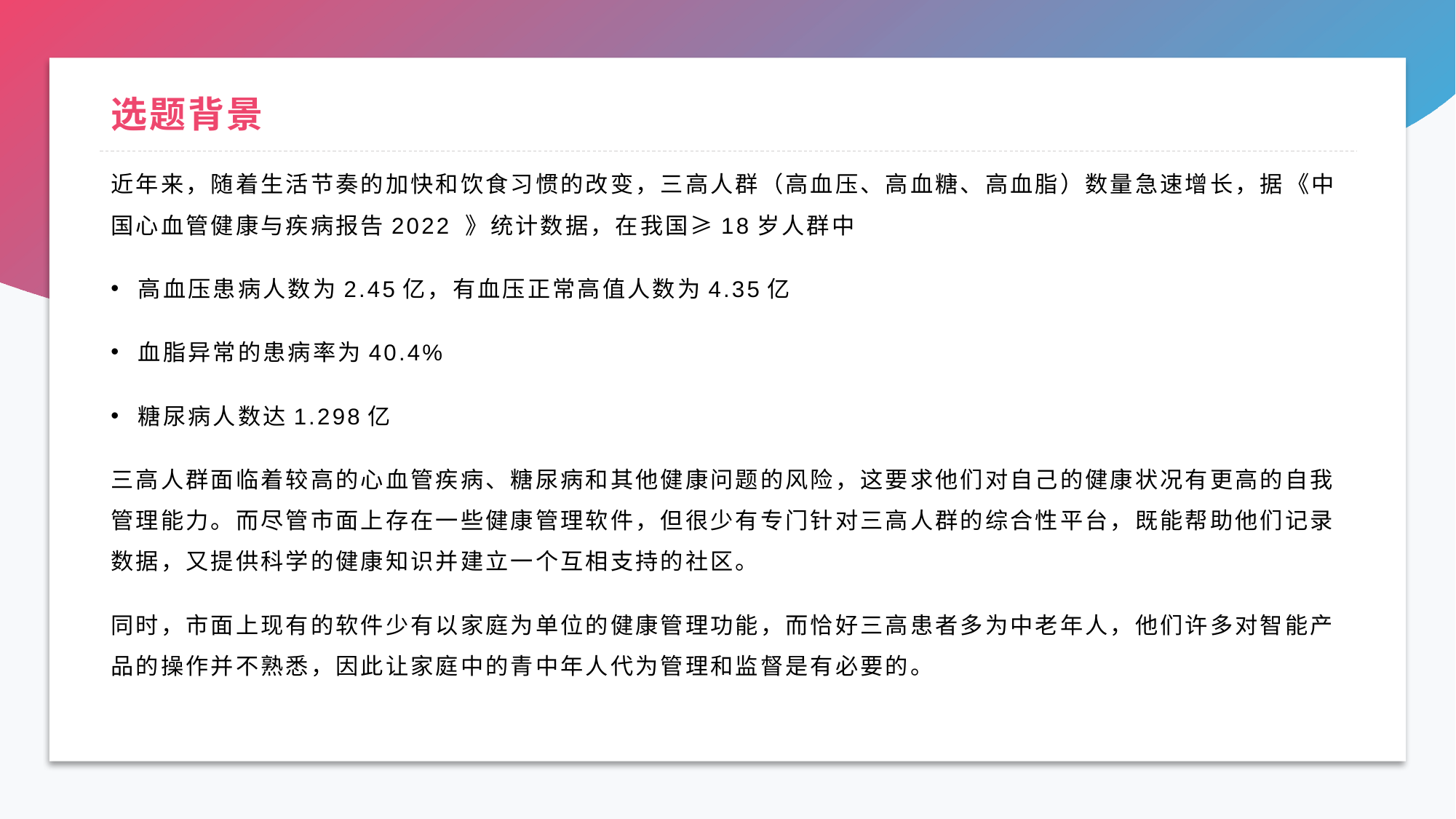

# 选题背景
近年来，随着生活节奏的加快和饮食习惯的改变，三高人群（高血压、高血糖、高血脂）数量急速增长，据《中国心血管健康与疾病报告2022 》统计数据，在我国≥18岁人群中
高血压患病人数为2.45亿，有血压正常高值人数为4.35亿
血脂异常的患病率为40.4%
糖尿病人数达1.298亿
三高人群面临着较高的心血管疾病、糖尿病和其他健康问题的风险，这要求他们对自己的健康状况有更高的自我管理能力。而尽管市面上存在一些健康管理软件，但很少有专门针对三高人群的综合性平台，既能帮助他们记录数据，又提供科学的健康知识并建立一个互相支持的社区。
同时，市面上现有的软件少有以家庭为单位的健康管理功能，而恰好三高患者多为中老年人，他们许多对智能产品的操作并不熟悉，因此让家庭中的青中年人代为管理和监督是有必要的。